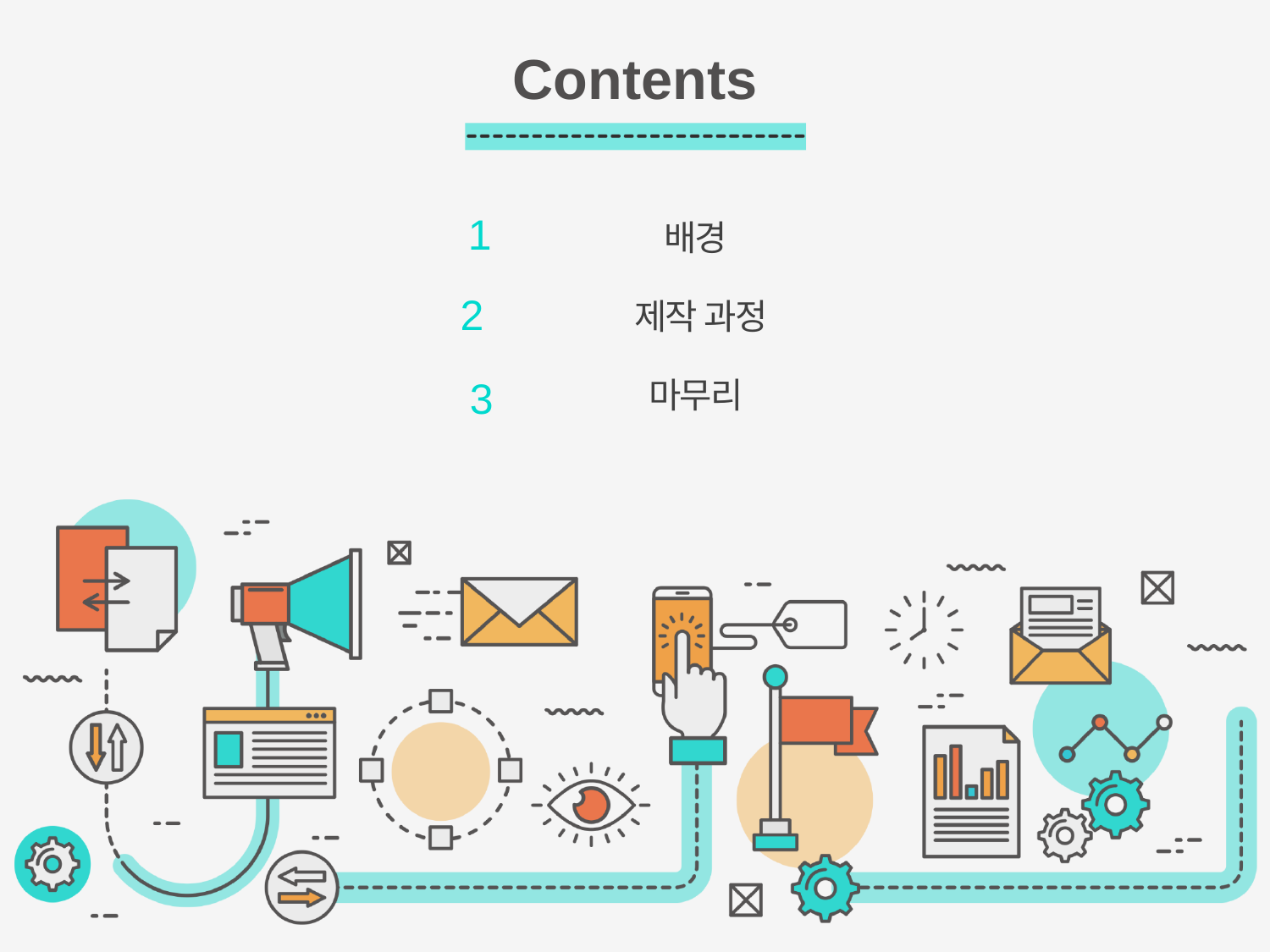

Contents
1
배경
2
제작 과정
마무리
3